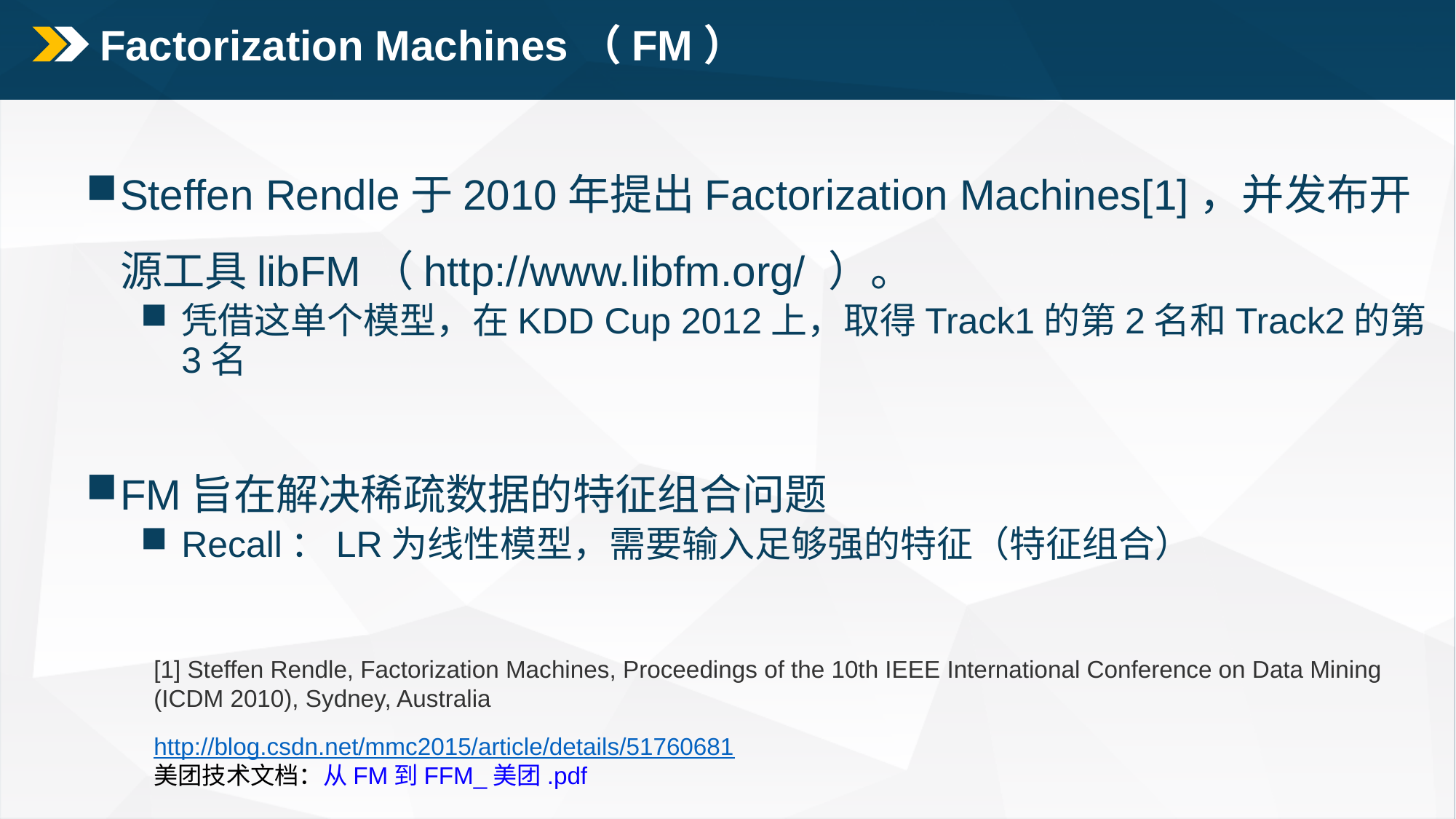

# Factorization Machines（FM）
Steffen Rendle于2010年提出Factorization Machines[1]，并发布开源工具libFM（http://www.libfm.org/ ）。
凭借这单个模型，在KDD Cup 2012上，取得Track1的第2名和Track2的第3名

FM旨在解决稀疏数据的特征组合问题
Recall：LR为线性模型，需要输入足够强的特征（特征组合）

[1] Steffen Rendle, Factorization Machines, Proceedings of the 10th IEEE International Conference on Data Mining (ICDM 2010), Sydney, Australia
http://blog.csdn.net/mmc2015/article/details/51760681
美团技术文档：从FM到FFM_美团.pdf